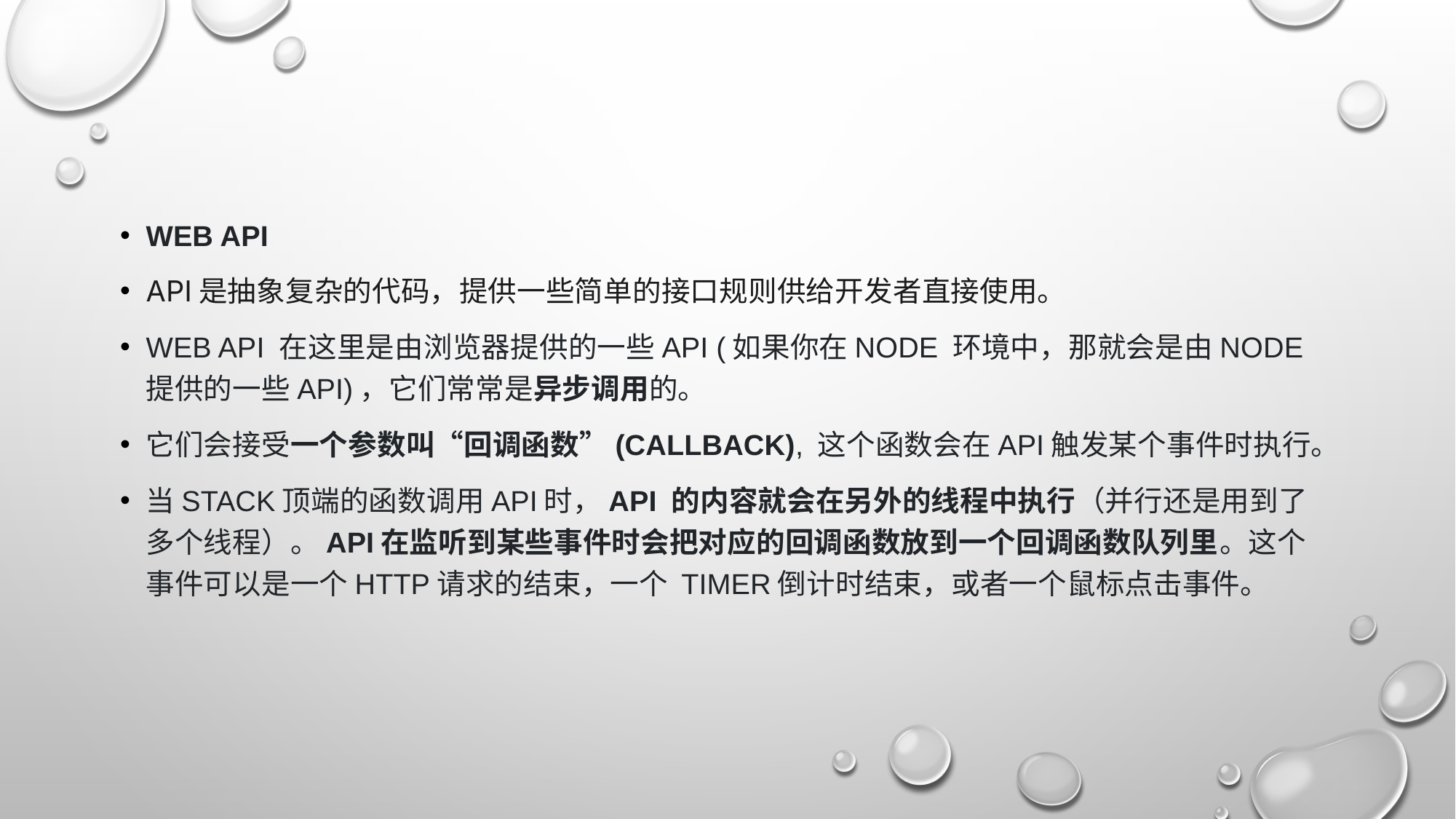

Web API
API是抽象复杂的代码，提供一些简单的接口规则供给开发者直接使用。
Web API 在这里是由浏览器提供的一些API (如果你在Node 环境中，那就会是由Node提供的一些API)，它们常常是异步调用的。
它们会接受一个参数叫“回调函数”(Callback), 这个函数会在API触发某个事件时执行。
当Stack顶端的函数调用API时，API 的内容就会在另外的线程中执行（并行还是用到了多个线程）。API在监听到某些事件时会把对应的回调函数放到一个回调函数队列里。这个事件可以是一个http请求的结束，一个 Timer倒计时结束，或者一个鼠标点击事件。